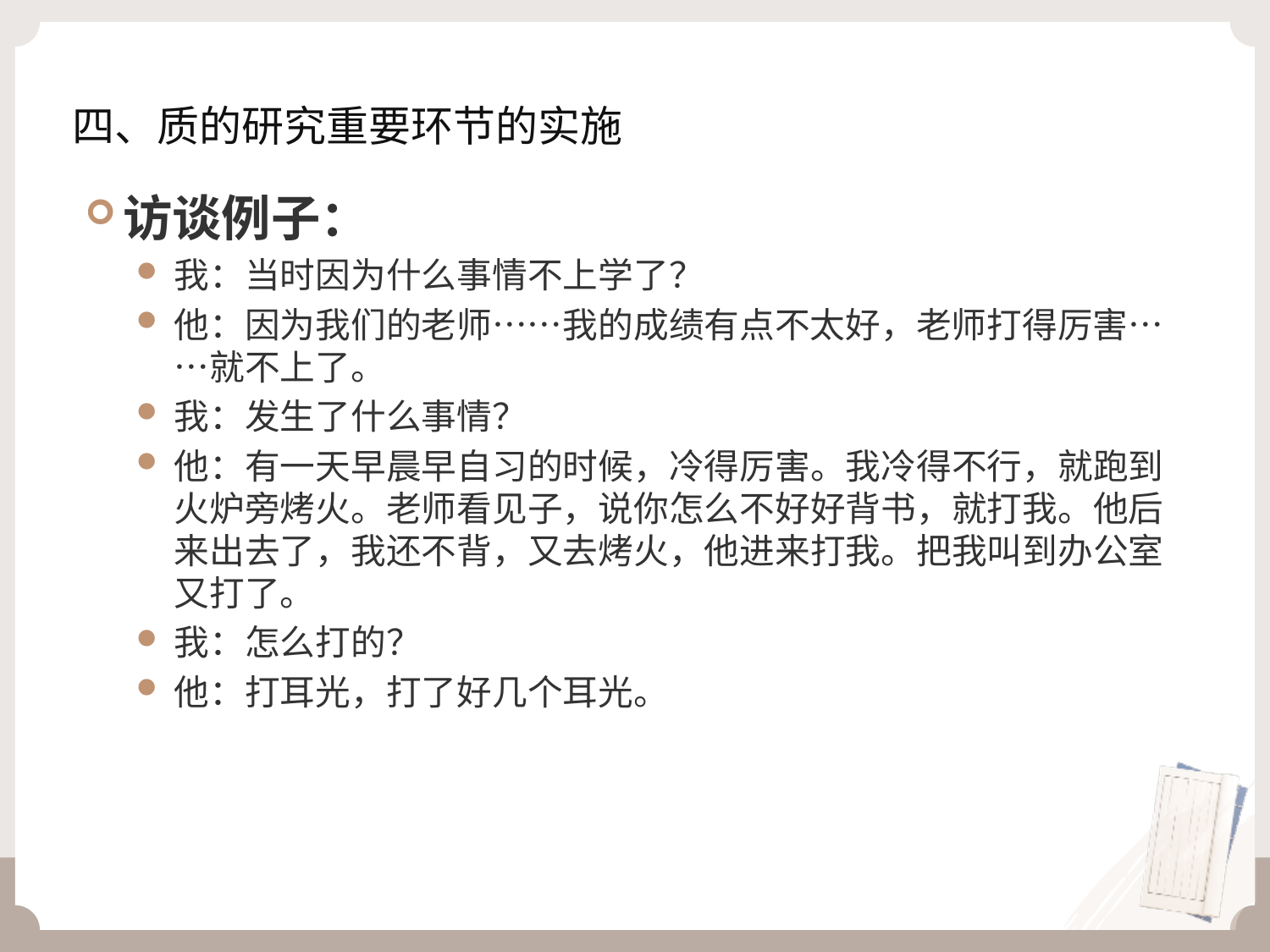

# 四、质的研究重要环节的实施
访谈例子：
我：当时因为什么事情不上学了？
他：因为我们的老师……我的成绩有点不太好，老师打得厉害……就不上了。
我：发生了什么事情？
他：有一天早晨早自习的时候，冷得厉害。我冷得不行，就跑到火炉旁烤火。老师看见子，说你怎么不好好背书，就打我。他后来出去了，我还不背，又去烤火，他进来打我。把我叫到办公室又打了。
我：怎么打的？
他：打耳光，打了好几个耳光。